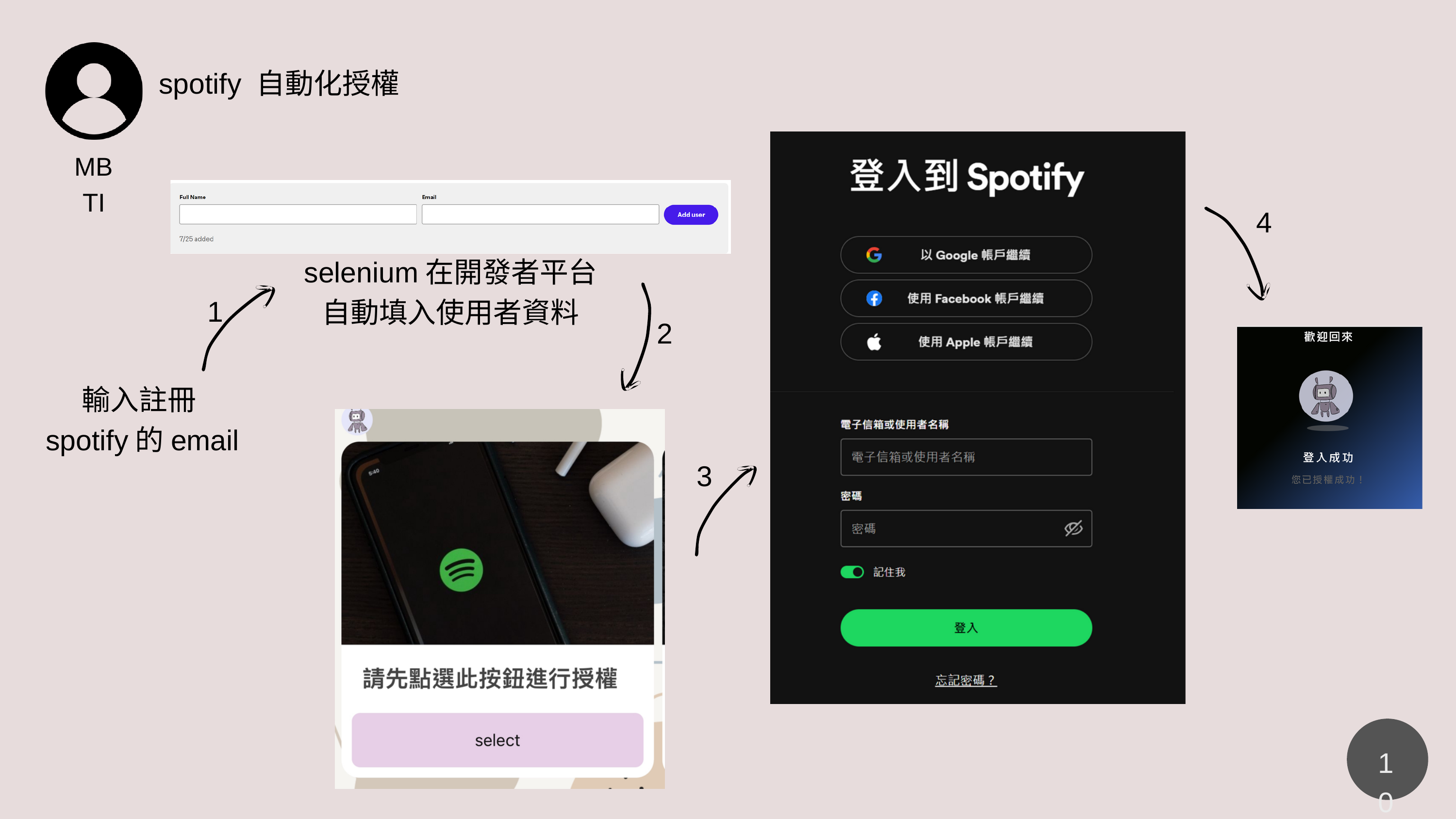

MBTI
spotify 自動化授權

4

selenium在開發者平台自動填入使用者資料

1

2

輸入註冊spotify的email

3

10
5